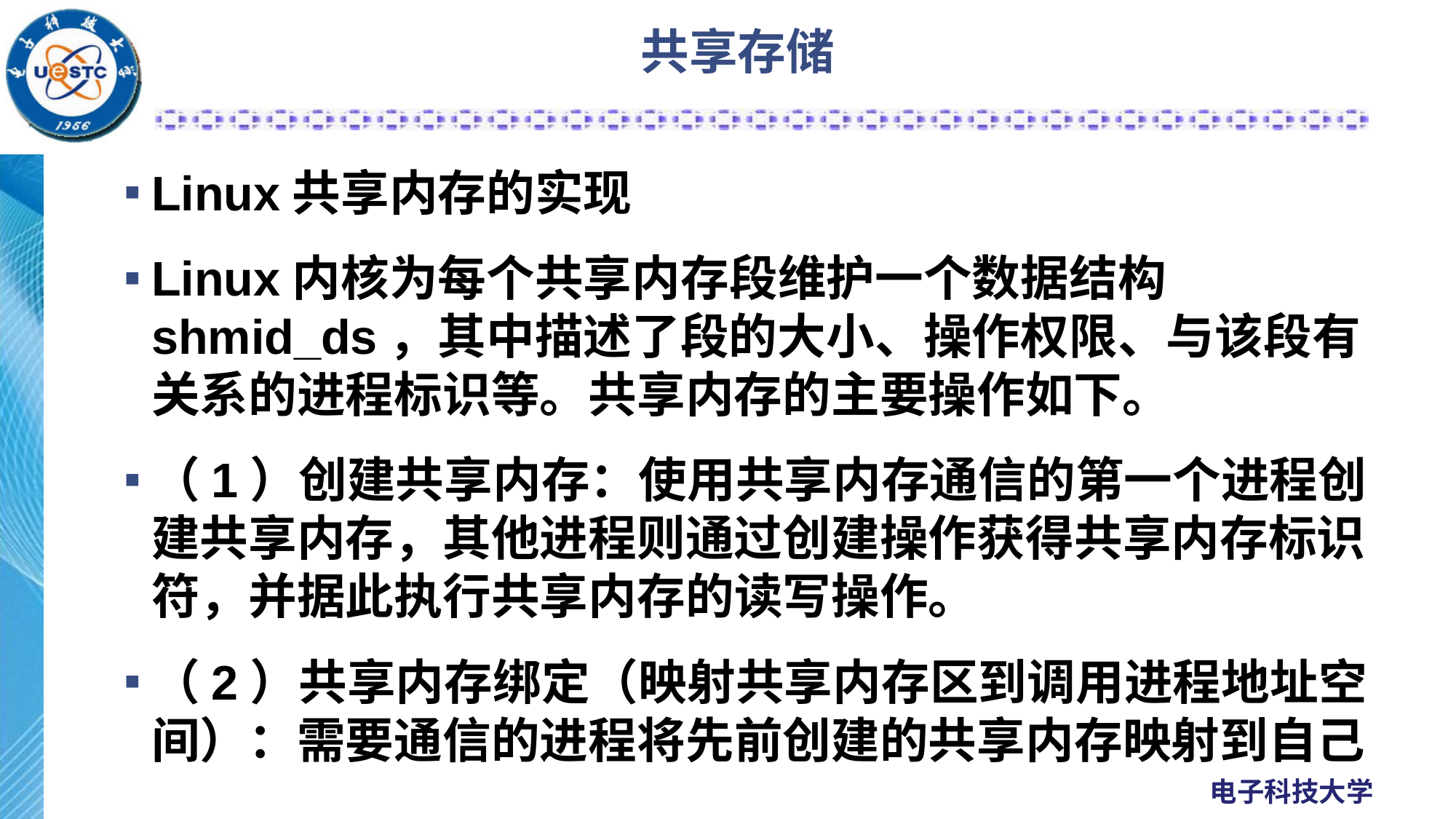

# 共享存储
Linux共享内存的实现
Linux内核为每个共享内存段维护一个数据结构shmid_ds，其中描述了段的大小、操作权限、与该段有关系的进程标识等。共享内存的主要操作如下。
（1）创建共享内存：使用共享内存通信的第一个进程创建共享内存，其他进程则通过创建操作获得共享内存标识符，并据此执行共享内存的读写操作。
（2）共享内存绑定（映射共享内存区到调用进程地址空间）：需要通信的进程将先前创建的共享内存映射到自己